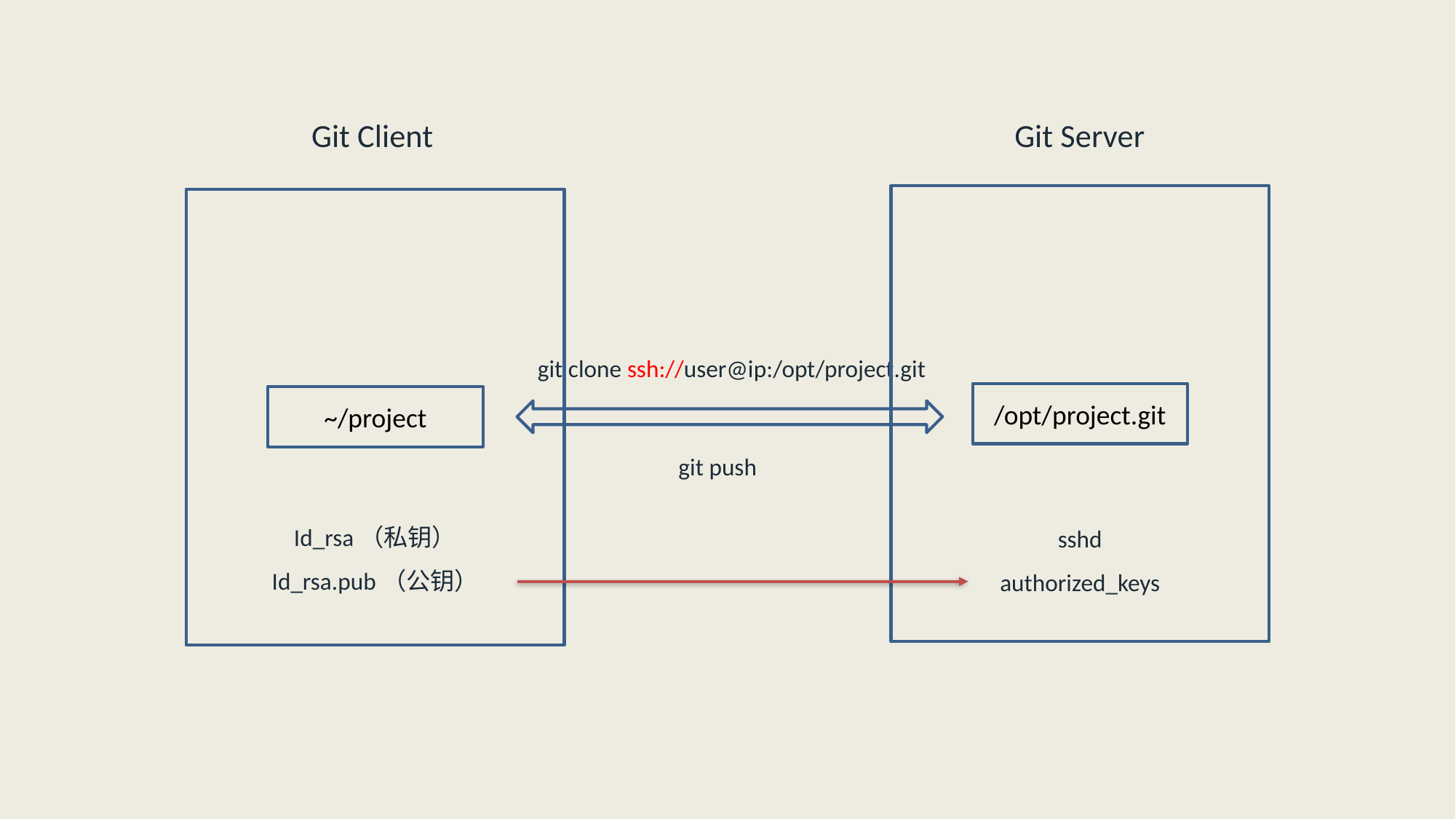

Git Server
Git Client

git clone ssh://user@ip:/opt/project.git
/opt/project.git
~/project

git push
Id_rsa（私钥）
Id_rsa.pub（公钥）
sshd
authorized_keys